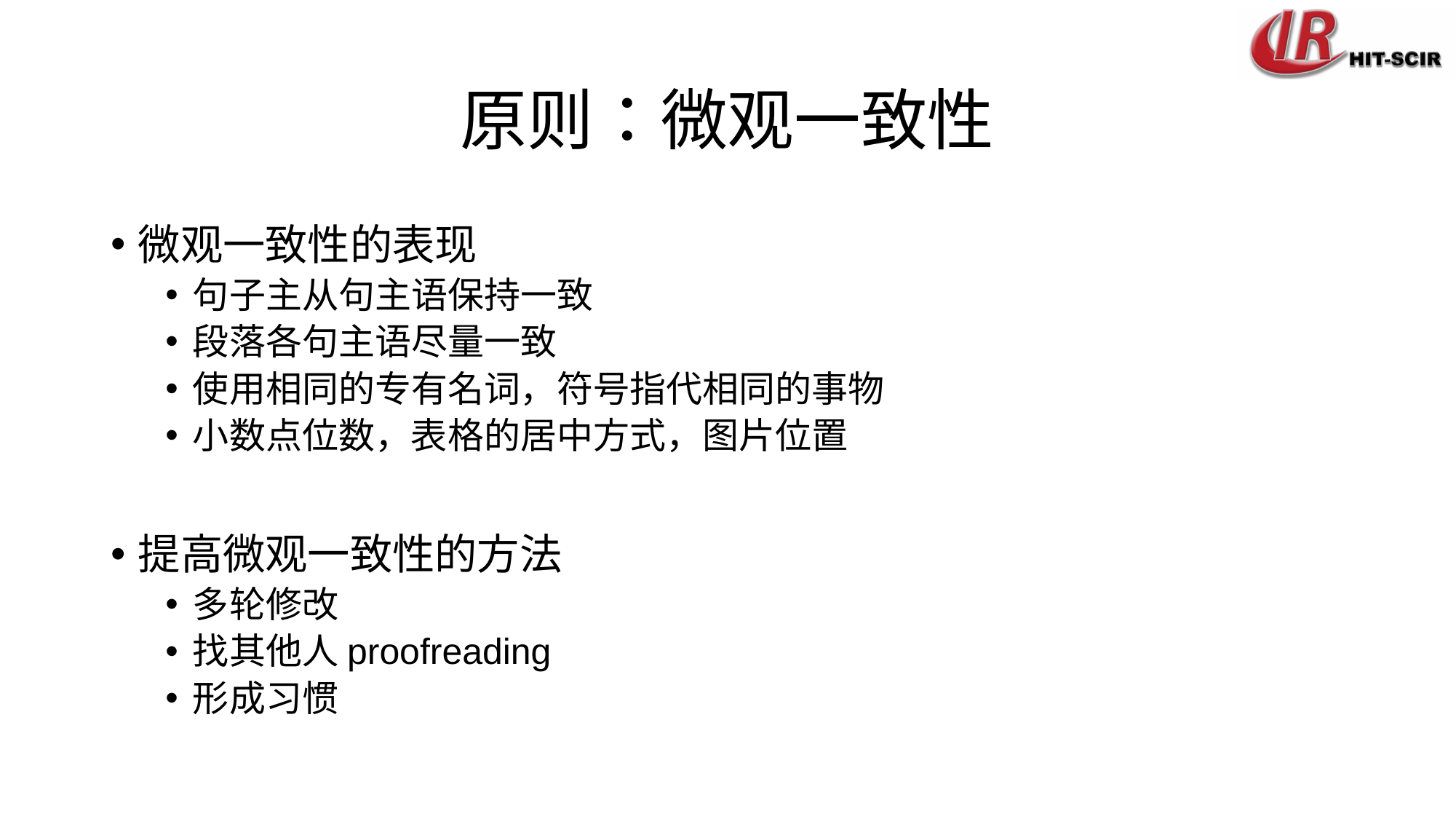

# 原则：微观一致性
微观一致性的表现
句子主从句主语保持一致
段落各句主语尽量一致
使用相同的专有名词，符号指代相同的事物
小数点位数，表格的居中方式，图片位置

提高微观一致性的方法
多轮修改
找其他人proofreading
形成习惯